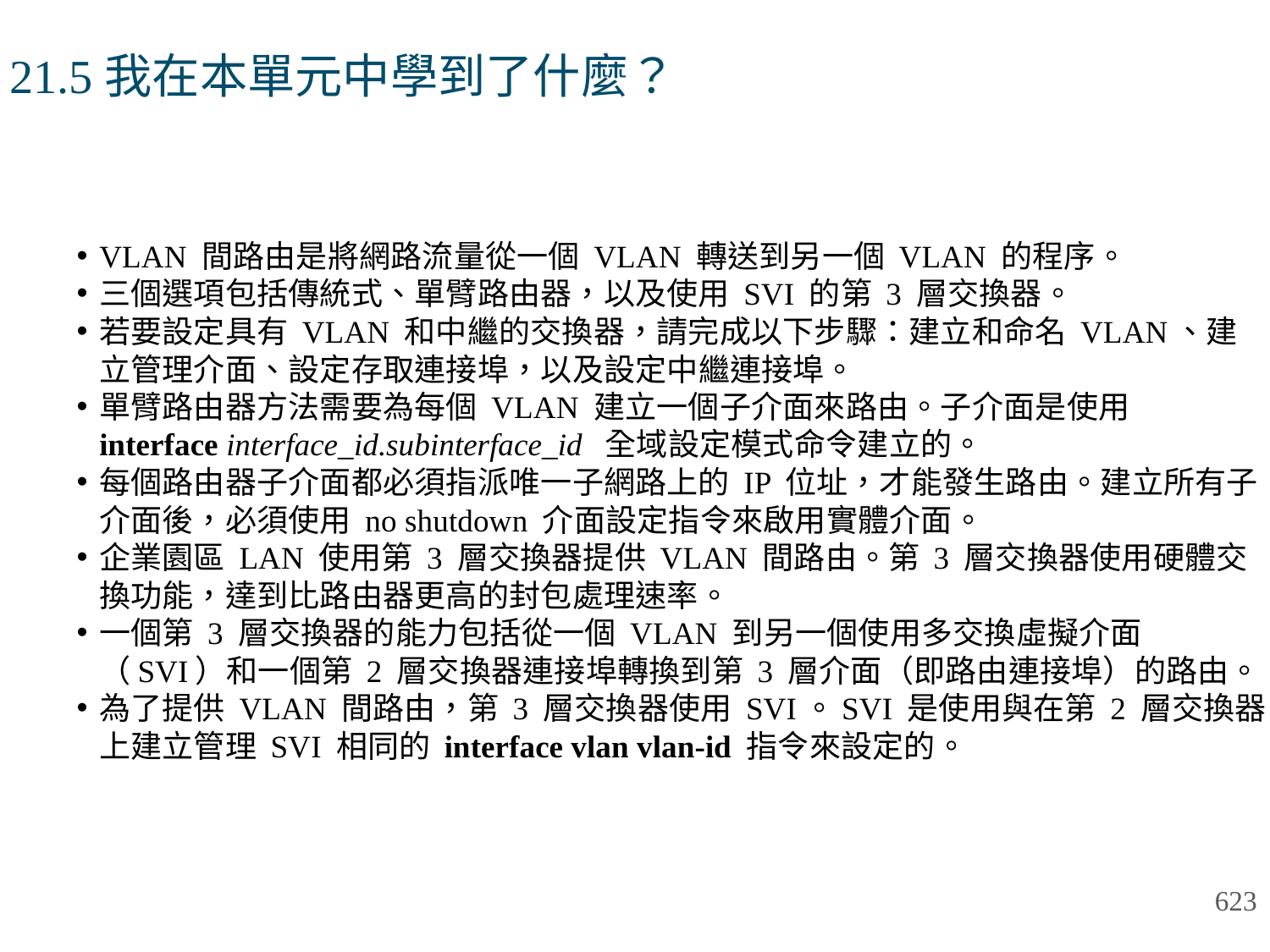

# 21.5我在本單元中學到了什麼？
VLAN 間路由是將網路流量從一個 VLAN 轉送到另一個 VLAN 的程序。
三個選項包括傳統式、單臂路由器，以及使用 SVI 的第 3 層交換器。
若要設定具有 VLAN 和中繼的交換器，請完成以下步驟：建立和命名 VLAN、建立管理介面、設定存取連接埠，以及設定中繼連接埠。
單臂路由器方法需要為每個 VLAN 建立一個子介面來路由。子介面是使用 interface interface_id.subinterface_id  全域設定模式命令建立的。
每個路由器子介面都必須指派唯一子網路上的 IP 位址，才能發生路由。建立所有子介面後，必須使用 no shutdown 介面設定指令來啟用實體介面。
企業園區 LAN 使用第 3 層交換器提供 VLAN 間路由。第 3 層交換器使用硬體交換功能，達到比路由器更高的封包處理速率。
一個第 3 層交換器的能力包括從一個 VLAN 到另一個使用多交換虛擬介面（SVI）和一個第 2 層交換器連接埠轉換到第 3 層介面（即路由連接埠）的路由。
為了提供 VLAN 間路由，第 3 層交換器使用 SVI。SVI 是使用與在第 2 層交換器上建立管理 SVI 相同的 interface vlan vlan-id 指令來設定的。

623